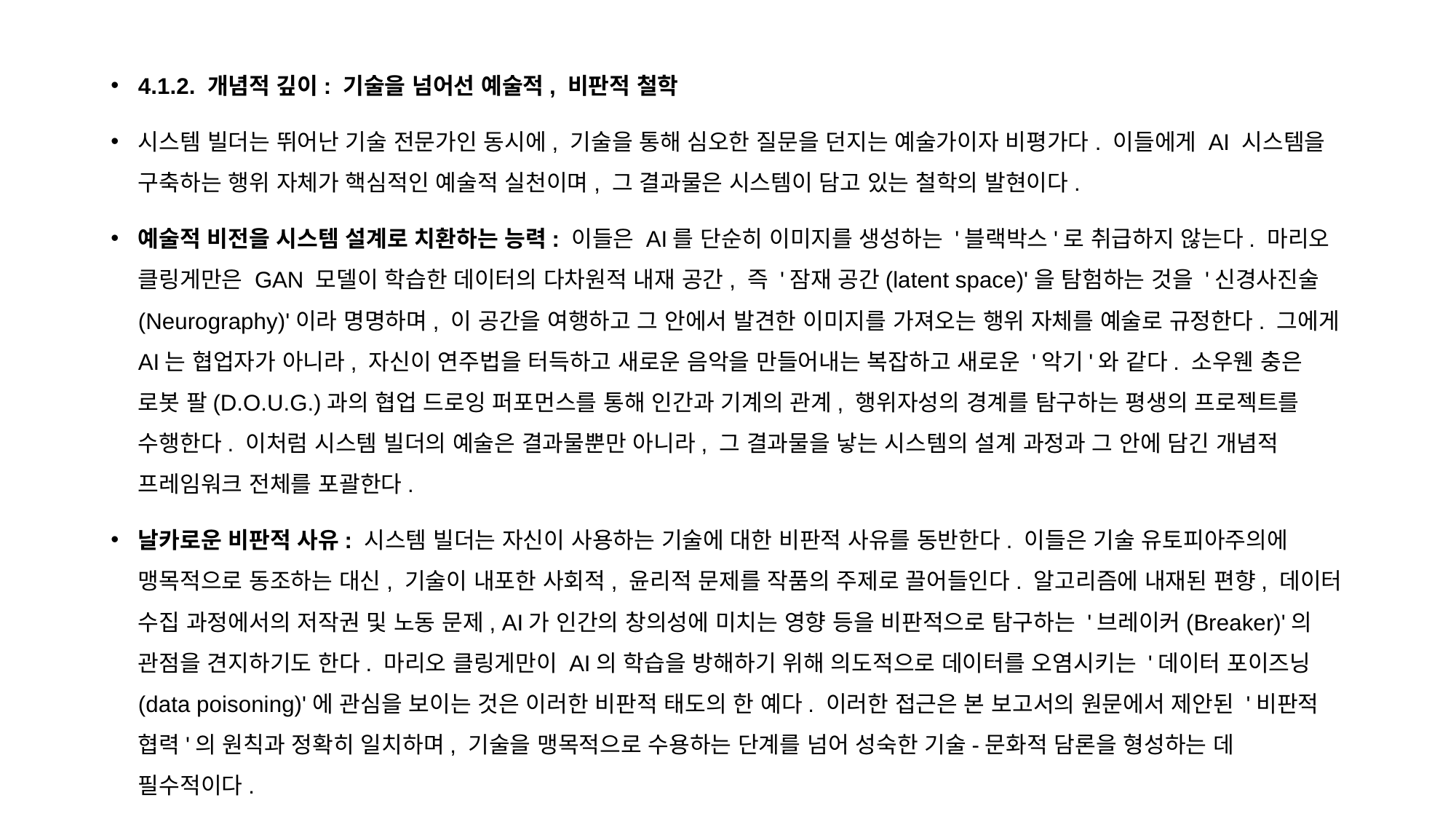

4.1.2. 개념적 깊이: 기술을 넘어선 예술적, 비판적 철학
시스템 빌더는 뛰어난 기술 전문가인 동시에, 기술을 통해 심오한 질문을 던지는 예술가이자 비평가다. 이들에게 AI 시스템을 구축하는 행위 자체가 핵심적인 예술적 실천이며, 그 결과물은 시스템이 담고 있는 철학의 발현이다.
예술적 비전을 시스템 설계로 치환하는 능력: 이들은 AI를 단순히 이미지를 생성하는 '블랙박스'로 취급하지 않는다. 마리오 클링게만은 GAN 모델이 학습한 데이터의 다차원적 내재 공간, 즉 '잠재 공간(latent space)'을 탐험하는 것을 '신경사진술(Neurography)'이라 명명하며, 이 공간을 여행하고 그 안에서 발견한 이미지를 가져오는 행위 자체를 예술로 규정한다. 그에게 AI는 협업자가 아니라, 자신이 연주법을 터득하고 새로운 음악을 만들어내는 복잡하고 새로운 '악기'와 같다. 소우웬 충은 로봇 팔(D.O.U.G.)과의 협업 드로잉 퍼포먼스를 통해 인간과 기계의 관계, 행위자성의 경계를 탐구하는 평생의 프로젝트를 수행한다. 이처럼 시스템 빌더의 예술은 결과물뿐만 아니라, 그 결과물을 낳는 시스템의 설계 과정과 그 안에 담긴 개념적 프레임워크 전체를 포괄한다.
날카로운 비판적 사유: 시스템 빌더는 자신이 사용하는 기술에 대한 비판적 사유를 동반한다. 이들은 기술 유토피아주의에 맹목적으로 동조하는 대신, 기술이 내포한 사회적, 윤리적 문제를 작품의 주제로 끌어들인다. 알고리즘에 내재된 편향, 데이터 수집 과정에서의 저작권 및 노동 문제, AI가 인간의 창의성에 미치는 영향 등을 비판적으로 탐구하는 '브레이커(Breaker)'의 관점을 견지하기도 한다. 마리오 클링게만이 AI의 학습을 방해하기 위해 의도적으로 데이터를 오염시키는 '데이터 포이즈닝(data poisoning)'에 관심을 보이는 것은 이러한 비판적 태도의 한 예다. 이러한 접근은 본 보고서의 원문에서 제안된 '비판적 협력'의 원칙과 정확히 일치하며, 기술을 맹목적으로 수용하는 단계를 넘어 성숙한 기술-문화적 담론을 형성하는 데 필수적이다.